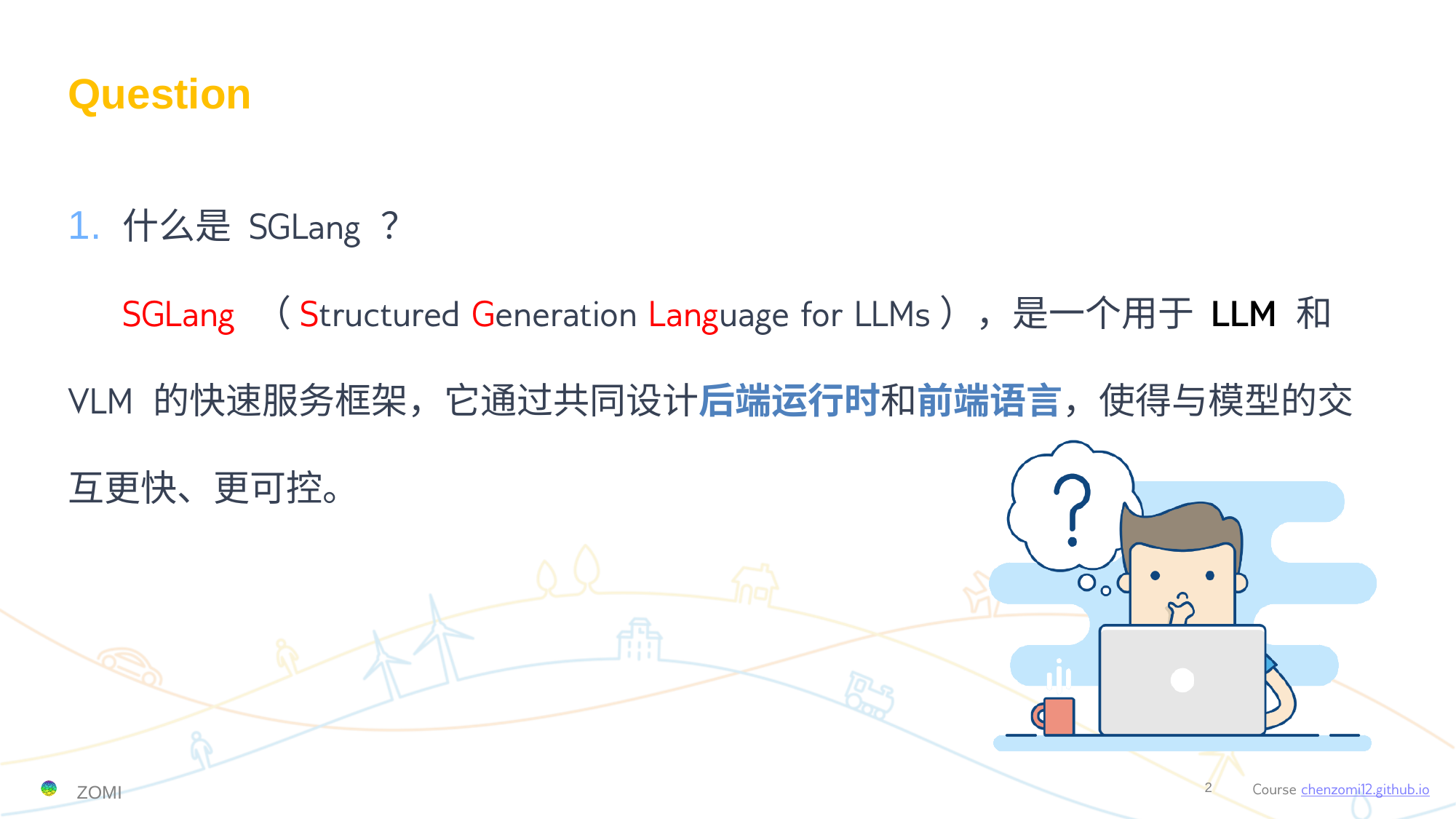

# Question
什么是 SGLang ？
SGLang （Structured Generation Language for LLMs），是一个用于 LLM 和 VLM 的快速服务框架，它通过共同设计后端运行时和前端语言，使得与模型的交互更快、更可控。